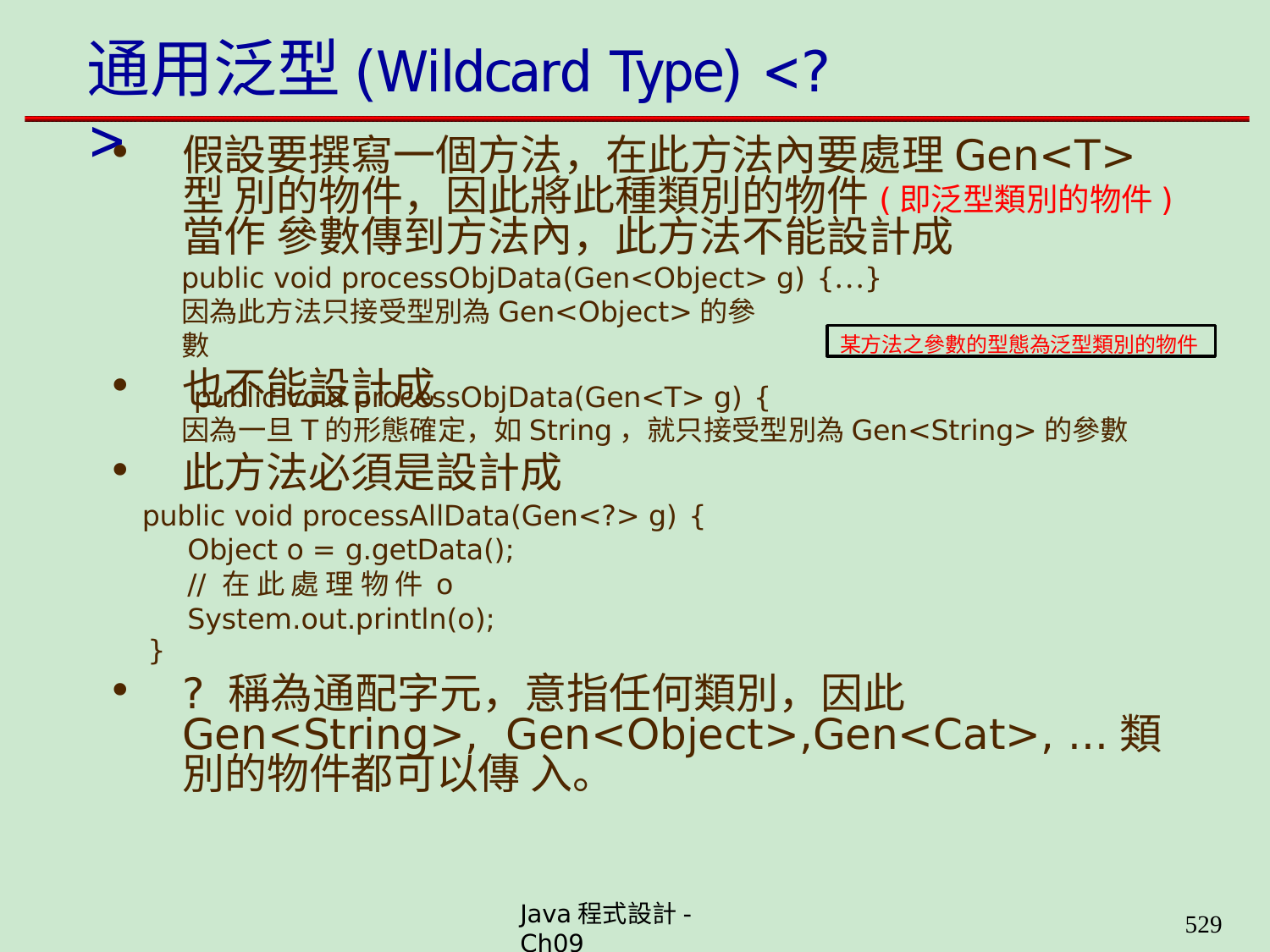

# 通用泛型(Wildcard Type) <?>
假設要撰寫一個方法，在此方法內要處理Gen<T>型 別的物件，因此將此種類別的物件(即泛型類別的物件)當作 參數傳到方法內，此方法不能設計成
public void processObjData(Gen<Object> g) {…}
因為此方法只接受型別為Gen<Object>的參數
也不能設計成
某方法之參數的型態為泛型類別的物件
public void processObjData(Gen<T> g) {
因為一旦T的形態確定，如String，就只接受型別為Gen<String>的參數
此方法必須是設計成
public void processAllData(Gen<?> g) {
Object o = g.getData();
// 在 此 處 理 物 件 o  System.out.println(o);
}
? 稱為通配字元，意指任何類別，因此Gen<String>,  Gen<Object>,Gen<Cat>, ...類別的物件都可以傳 入。
Java程式設計-Ch09
529